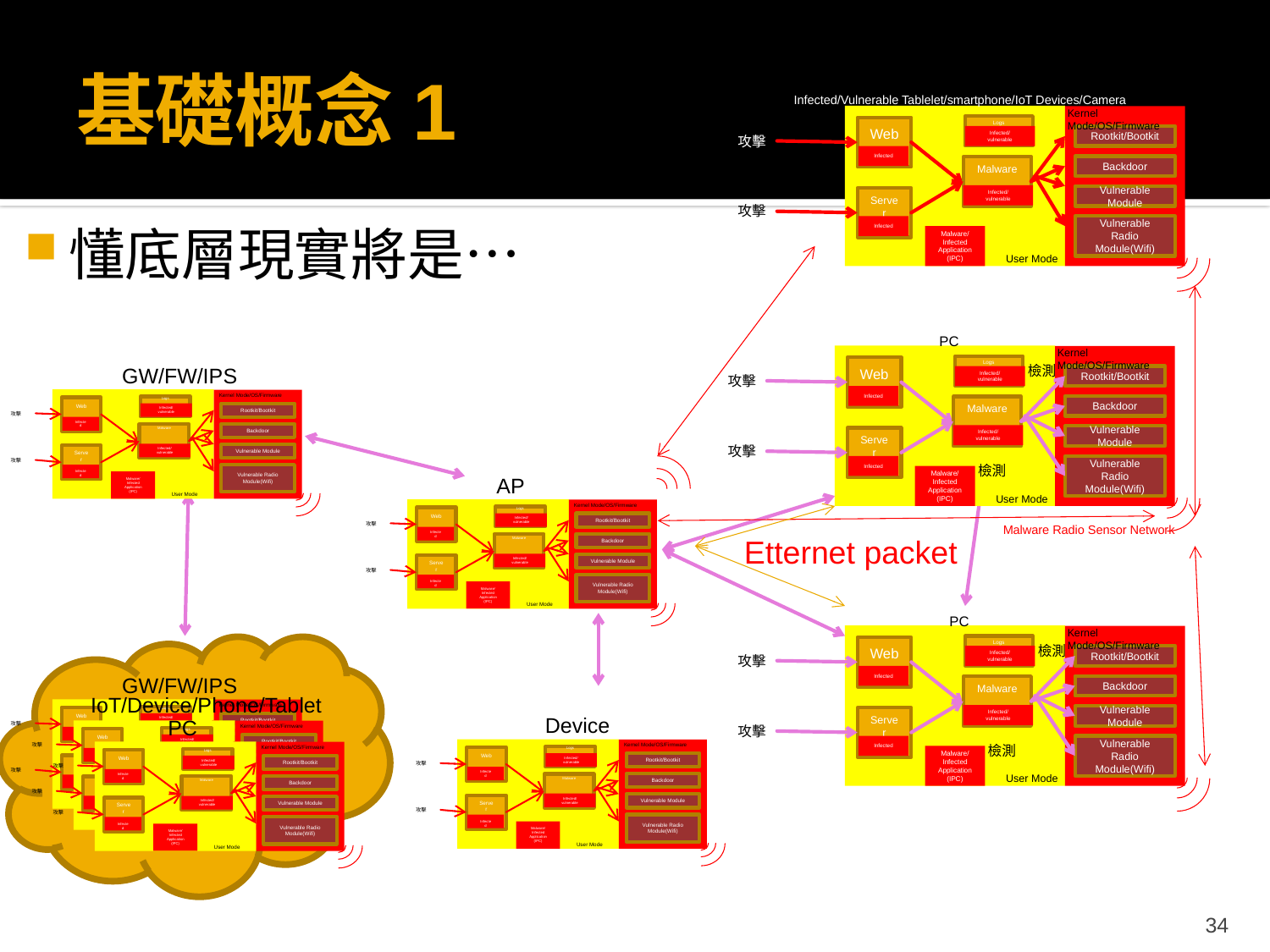

# 基礎概念1
Infected/Vulnerable Tablelet/smartphone/IoT Devices/Camera

Web

攻擊
Malware

Server

攻擊
Kernel Mode/OS/Firmware

Logs

Rootkit/Bootkit
Backdoor
Vulnerable Module
Vulnerable Radio Module(Wifi)
User Mode
Infected/vulnerable
Infected
Infected/vulnerable
Infected
Malware/
Infected Application
(IPC)

懂底層現實將是…
PC

Web

攻擊
Malware

Server

攻擊
Kernel Mode/OS/Firmware

Logs

檢測
Rootkit/Bootkit
Backdoor
Vulnerable Module
Vulnerable Radio Module(Wifi)
檢測
User Mode
Infected/vulnerable
Infected
Infected/vulnerable
Infected
Malware/
Infected Application
(IPC)

GW/FW/IPS

Web

攻擊
Malware

Server

攻擊
Kernel Mode/OS/Firmware

Logs

Rootkit/Bootkit
Backdoor
Vulnerable Module
Vulnerable Radio Module(Wifi)
User Mode
Infected/vulnerable
Infected
Infected/vulnerable

Infected
Malware/
Infected Application
(IPC)

AP

Web

攻擊
Malware

Server

攻擊
Kernel Mode/OS/Firmware

Logs

Rootkit/Bootkit
Backdoor
Vulnerable Module
Vulnerable Radio Module(Wifi)
User Mode
Infected/vulnerable
Infected
Infected/vulnerable

Infected
Malware/
Infected Application
(IPC)

Malware Radio Sensor Network
Etternet packet
檢測
PC

Web

攻擊
Malware

Server

攻擊
Kernel Mode/OS/Firmware

Logs

檢測
Rootkit/Bootkit
Backdoor
Vulnerable Module
Vulnerable Radio Module(Wifi)
檢測
User Mode
Infected/vulnerable
Infected
Infected/vulnerable
Infected
Malware/
Infected Application
(IPC)

Cloud
GW/FW/IPS

Web

攻擊
Malware

Server

攻擊
Kernel Mode/OS/Firmware

Logs

Rootkit/Bootkit
Backdoor
Vulnerable Module
Vulnerable Radio Module(Wifi)
User Mode
Infected/vulnerable
Infected
Infected/vulnerable

Infected
Malware/
Infected Application
(IPC)

IoT/Device/Phone/Tablet

Web

攻擊
Malware

Server

攻擊
Kernel Mode/OS/Firmware

Logs

Rootkit/Bootkit
Backdoor
Vulnerable Module
Vulnerable Radio Module(Wifi)
User Mode
Infected/vulnerable
Infected
Infected/vulnerable

Infected
Malware/
Infected Application
(IPC)

Device

Web

攻擊
Malware

Server

攻擊
Kernel Mode/OS/Firmware

Logs

Rootkit/Bootkit
Backdoor
Vulnerable Module
Vulnerable Radio Module(Wifi)
User Mode
Infected/vulnerable
Infected
Infected/vulnerable

Infected
Malware/
Infected Application
(IPC)

PC

Web

攻擊
Malware

Server

攻擊
Kernel Mode/OS/Firmware

Logs

Rootkit/Bootkit
Backdoor
Vulnerable Module
Vulnerable Radio Module(Wifi)
User Mode
Infected/vulnerable
Infected
Infected/vulnerable

Infected
Malware/
Infected Application
(IPC)

34